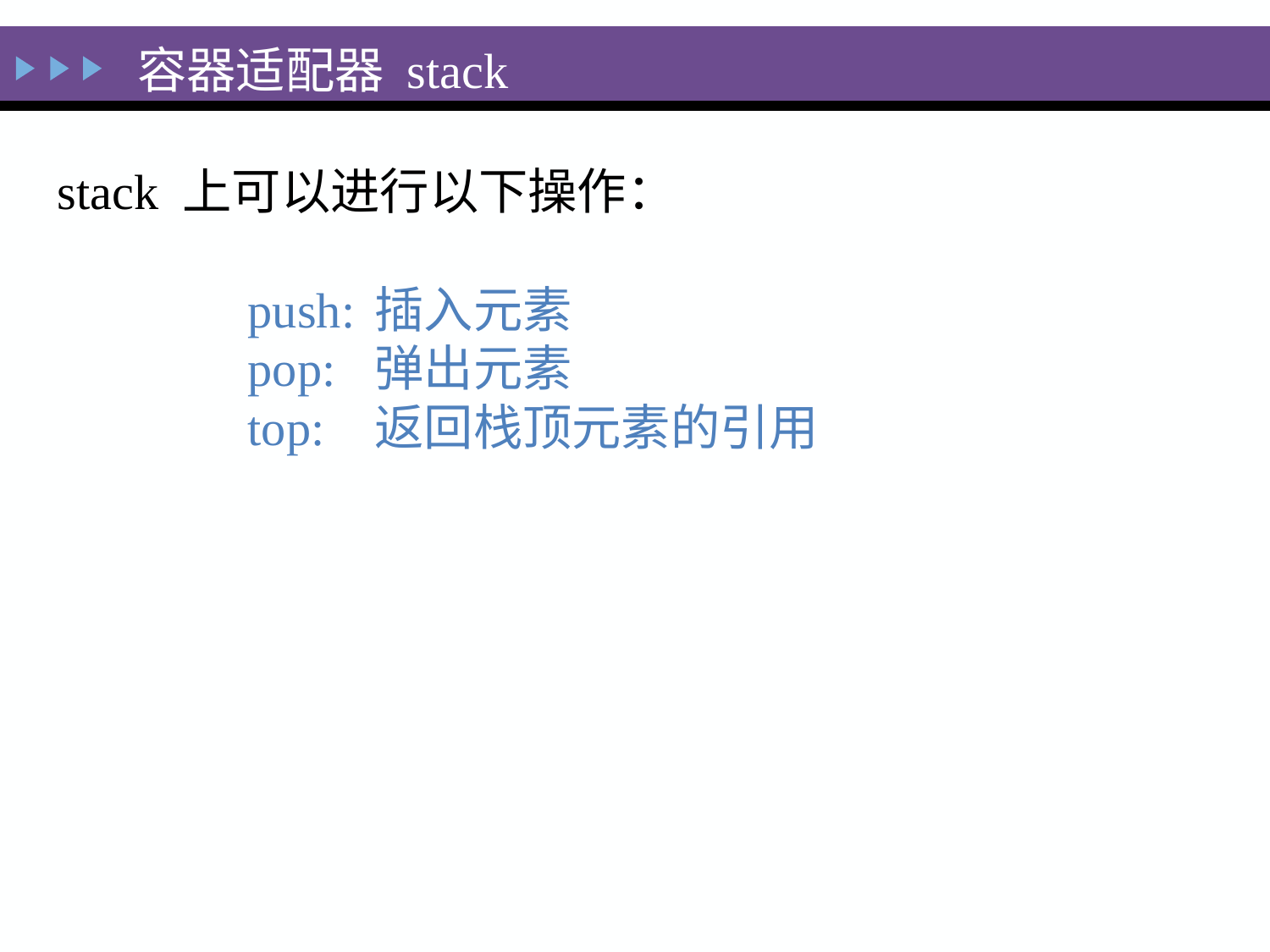

容器适配器 stack
stack 上可以进行以下操作：

	push: 	插入元素
	pop:	弹出元素
	top:	返回栈顶元素的引用